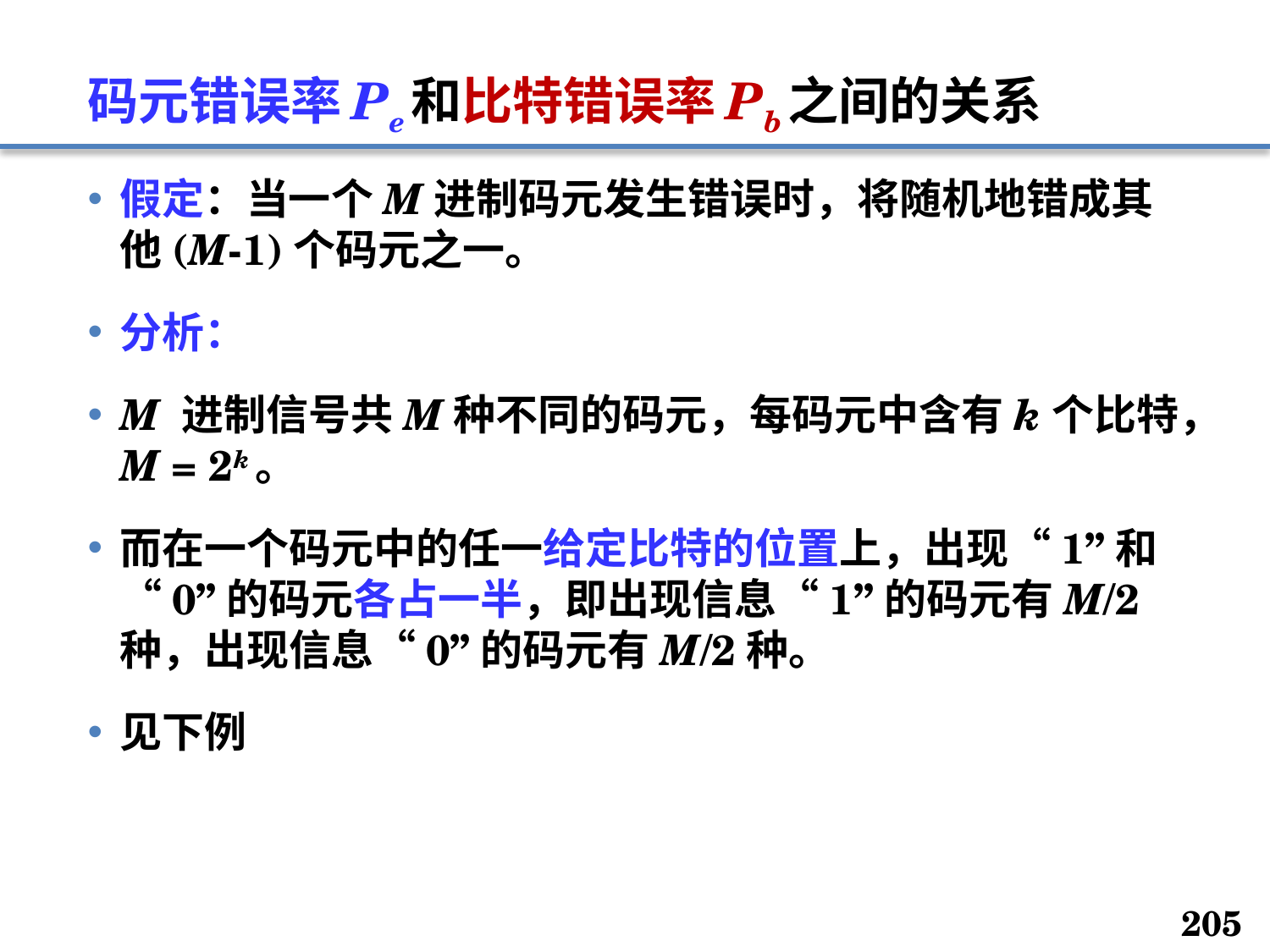

# 码元错误率Pe和比特错误率Pb之间的关系
假定：当一个M进制码元发生错误时，将随机地错成其他(M-1)个码元之一。
分析：
M 进制信号共M种不同的码元，每码元中含有k个比特，M = 2k。
而在一个码元中的任一给定比特的位置上，出现“1”和“0”的码元各占一半，即出现信息“1”的码元有M/2种，出现信息“0”的码元有M/2种。
见下例
205